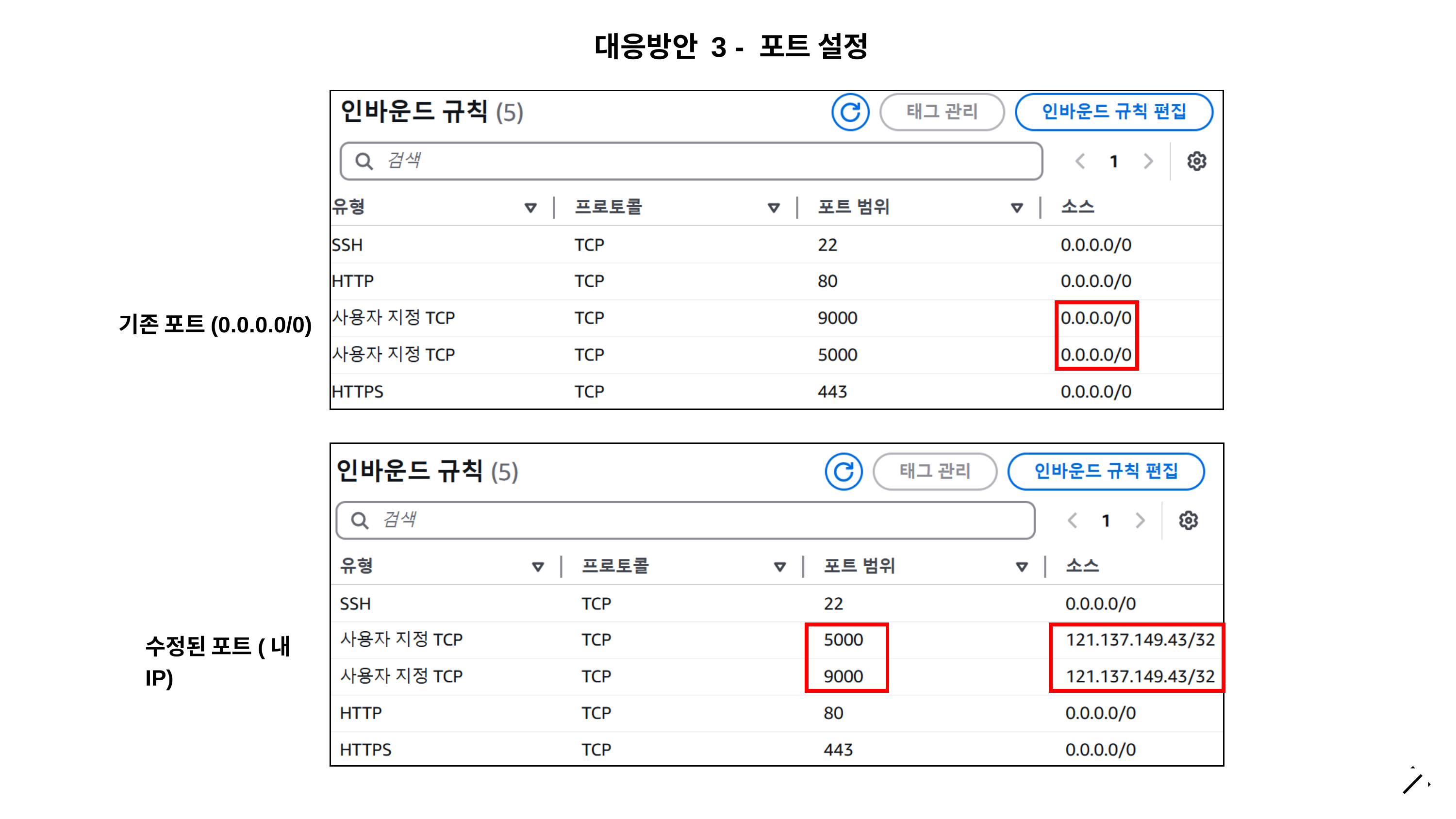

대응방안 3 - 포트 설정

기존 포트(0.0.0.0/0)

수정된 포트(내 IP)